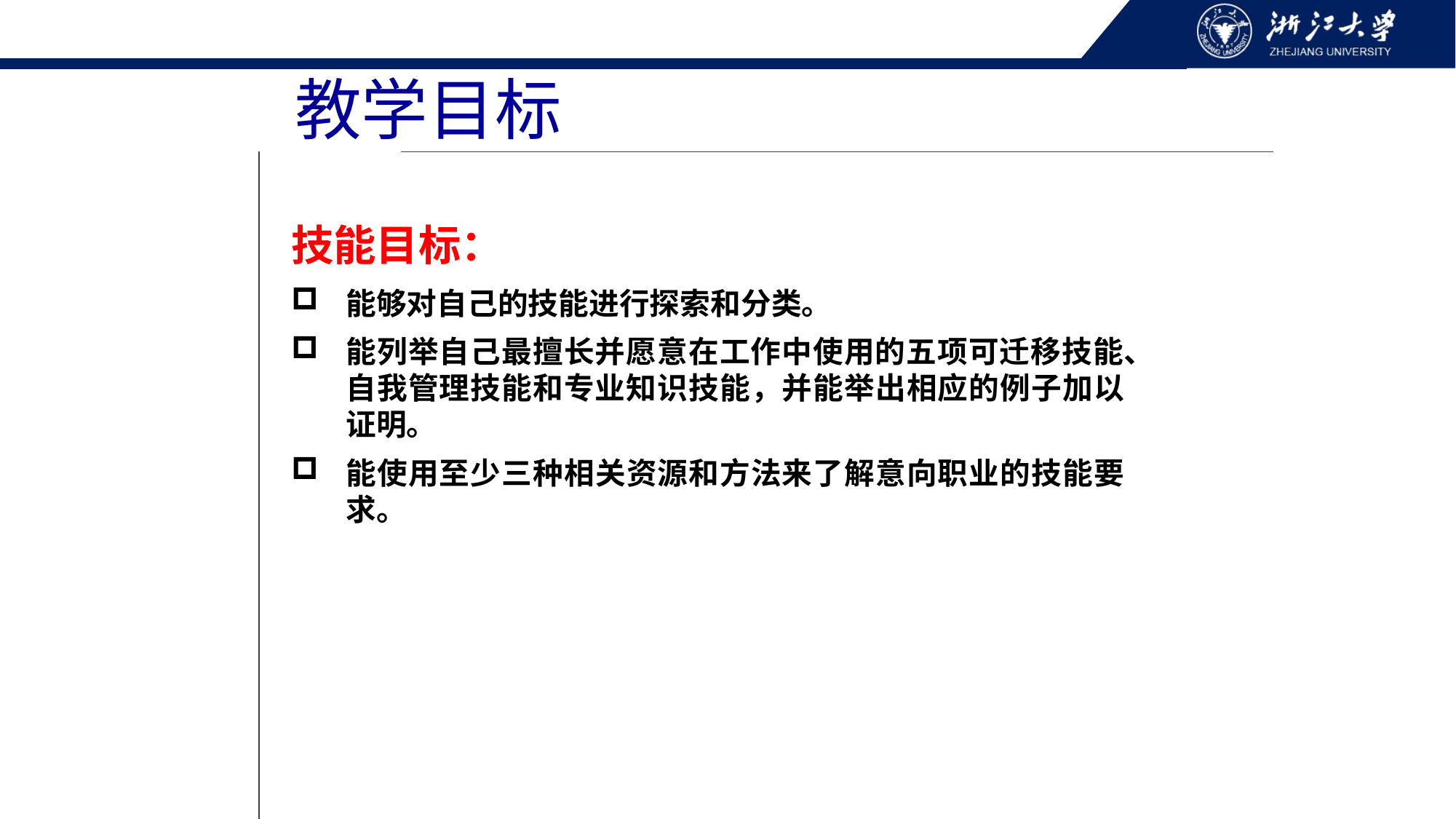

教学目标
技能目标：
能够对自己的技能进行探索和分类。
能列举自己最擅长并愿意在工作中使用的五项可迁移技能、自我管理技能和专业知识技能，并能举出相应的例子加以证明。
能使用至少三种相关资源和方法来了解意向职业的技能要求。